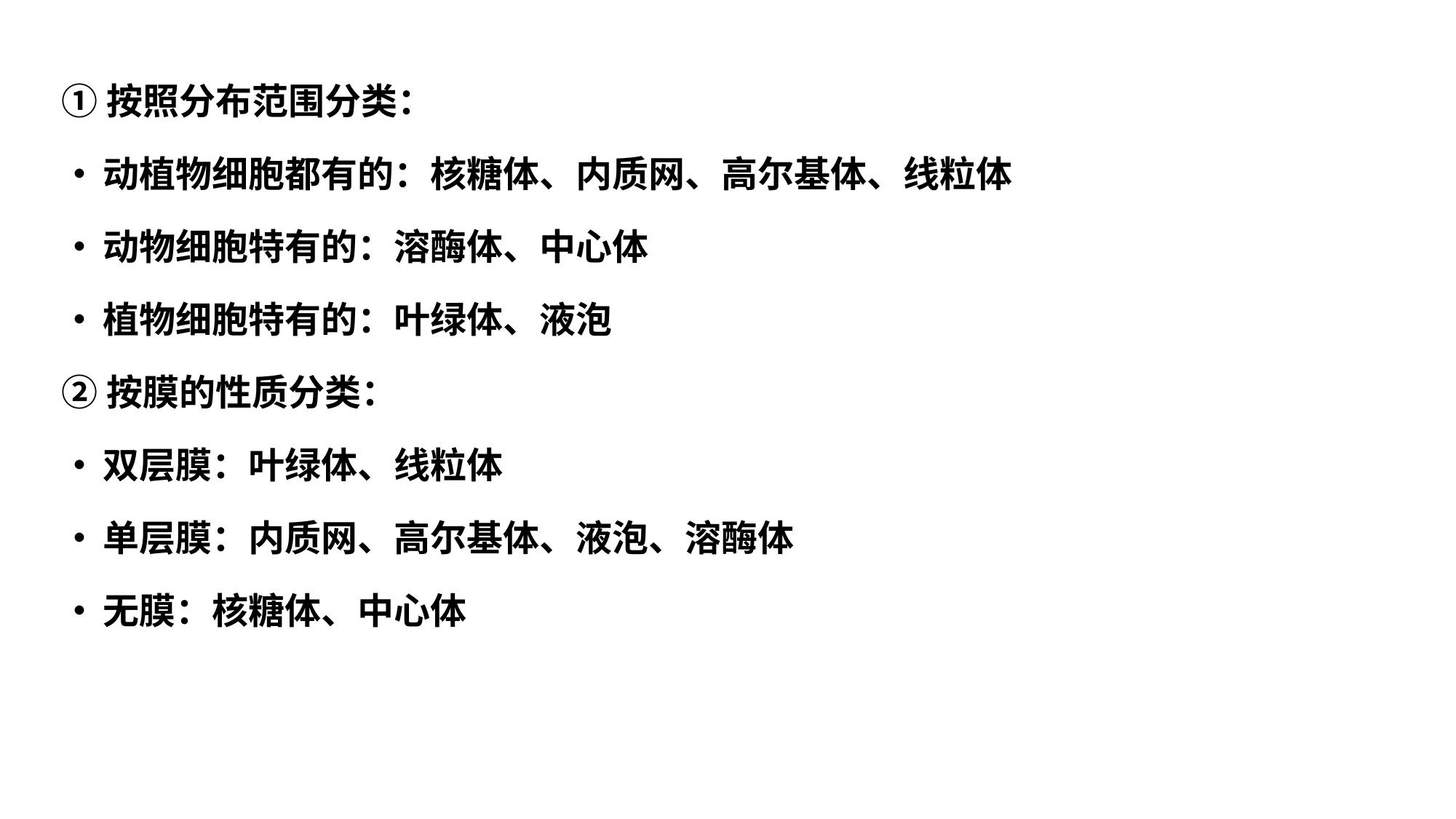

①按照分布范围分类：
•	动植物细胞都有的：核糖体、内质网、高尔基体、线粒体
•	动物细胞特有的：溶酶体、中心体
•	植物细胞特有的：叶绿体、液泡
②按膜的性质分类：
•	双层膜：叶绿体、线粒体
•	单层膜：内质网、高尔基体、液泡、溶酶体
•	无膜：核糖体、中心体